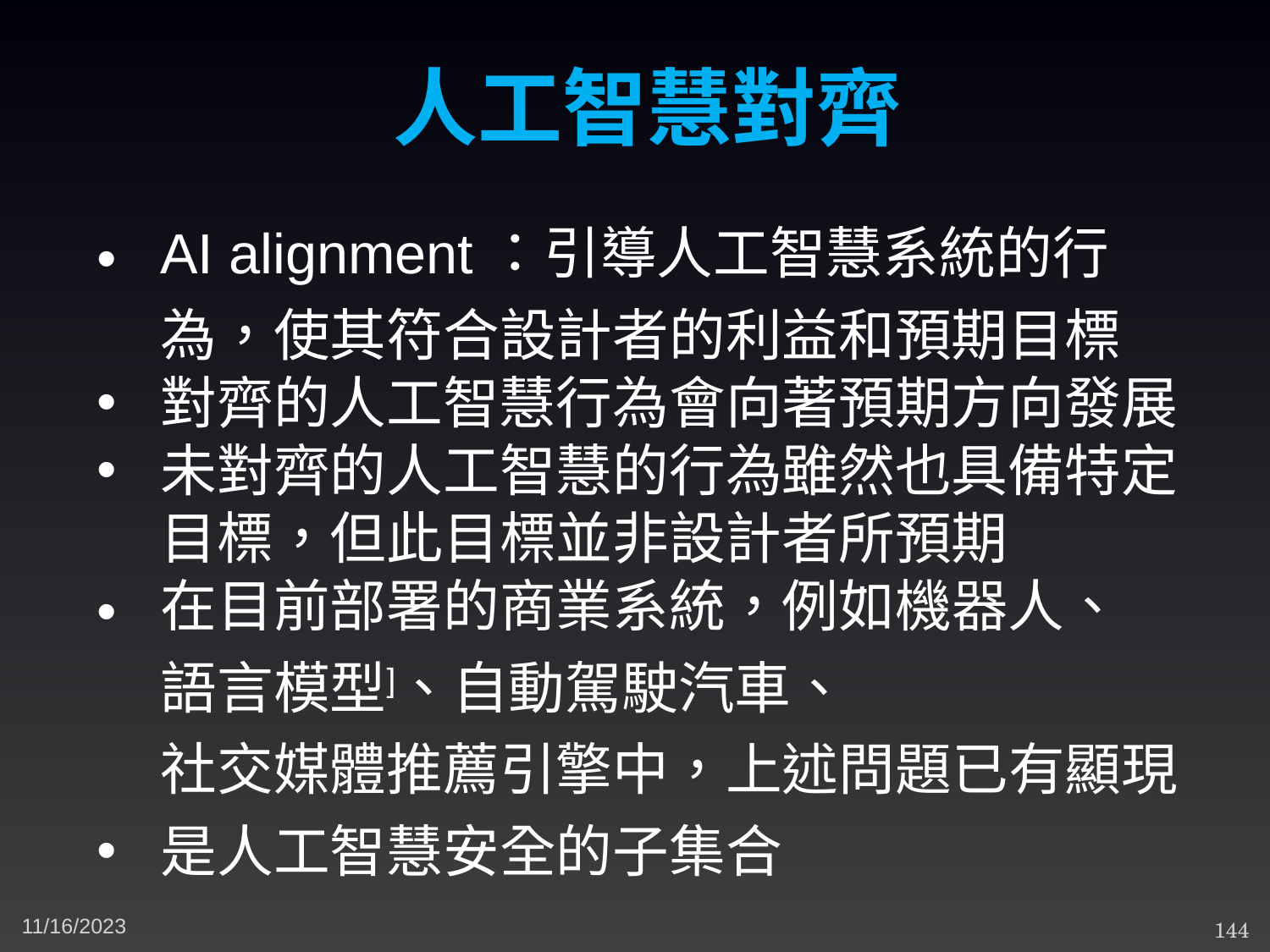

人工智慧對齊
AI alignment：引導人工智慧系統的行為，使其符合設計者的利益和預期目標
對齊的人工智慧行為會向著預期方向發展
未對齊的人工智慧的行為雖然也具備特定目標，但此目標並非設計者所預期
在目前部署的商業系統，例如機器人、語言模型]、自動駕駛汽車、社交媒體推薦引擎中，上述問題已有顯現
是人工智慧安全的子集合
11/16/2023
144